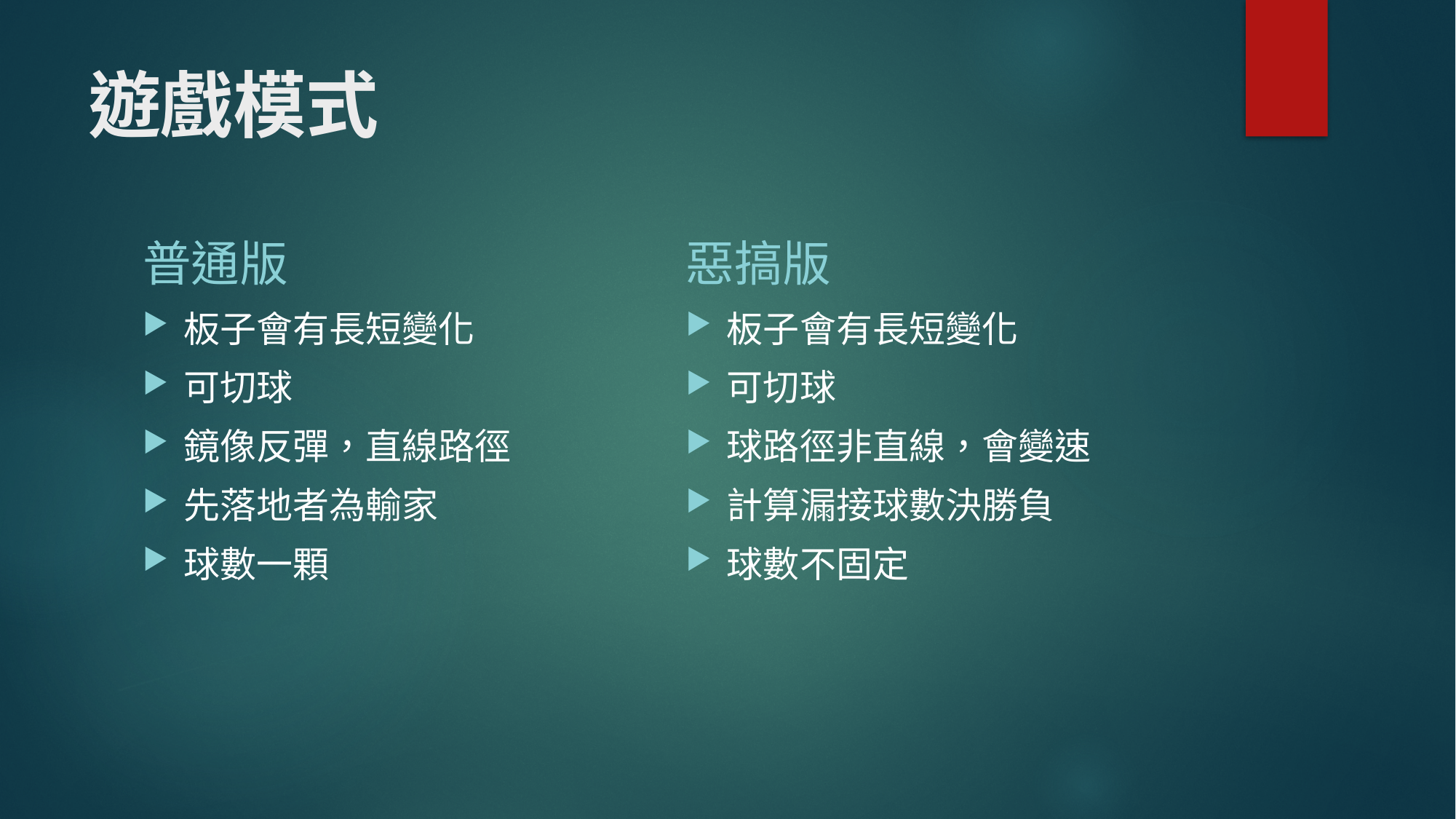

# 遊戲模式
普通版
惡搞版
板子會有長短變化
可切球
鏡像反彈，直線路徑
先落地者為輸家
球數一顆
板子會有長短變化
可切球
球路徑非直線，會變速
計算漏接球數決勝負
球數不固定